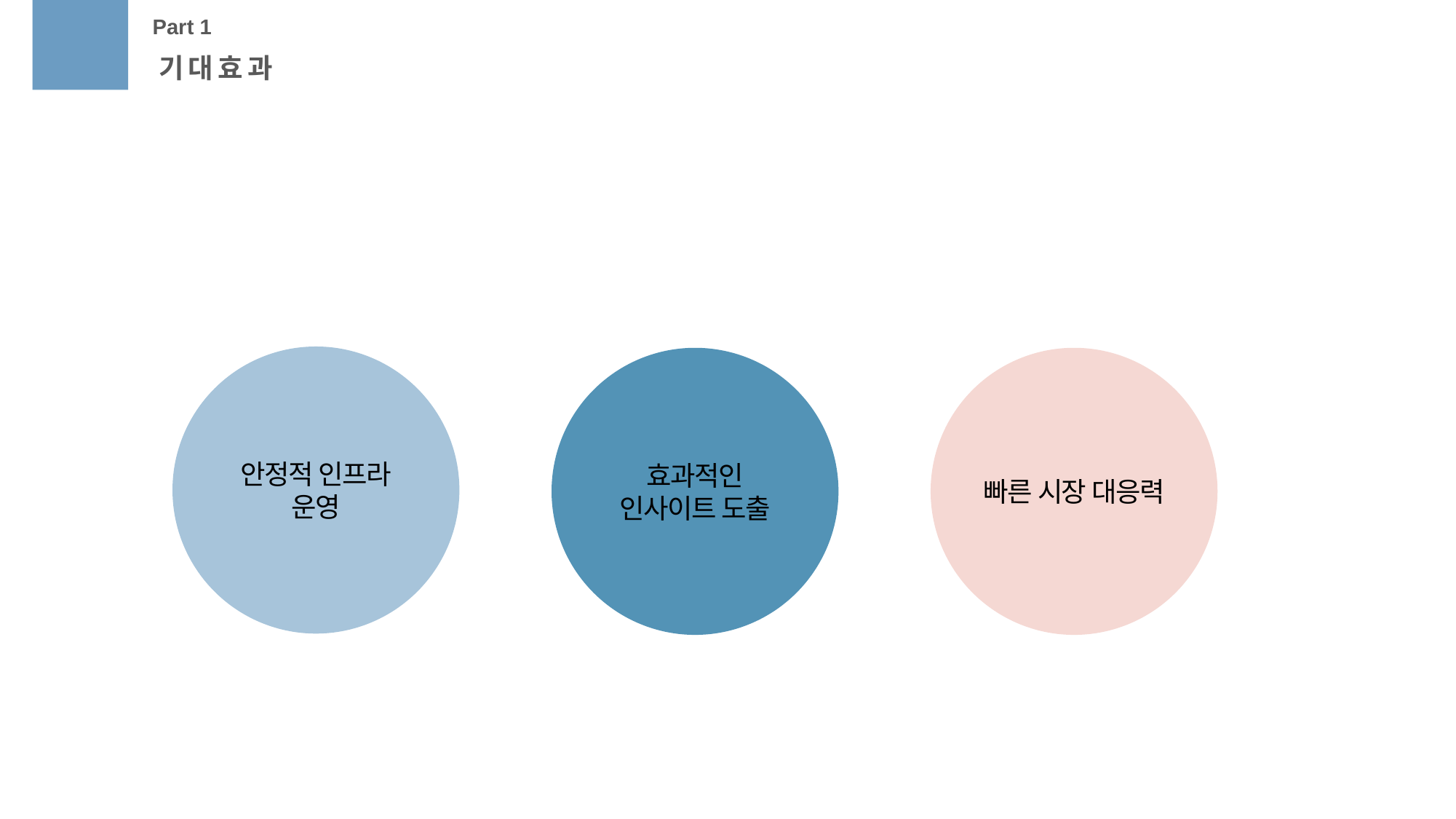

Part 1
기대효과
안정적 인프라
운영
효과적인
인사이트 도출
빠른 시장 대응력